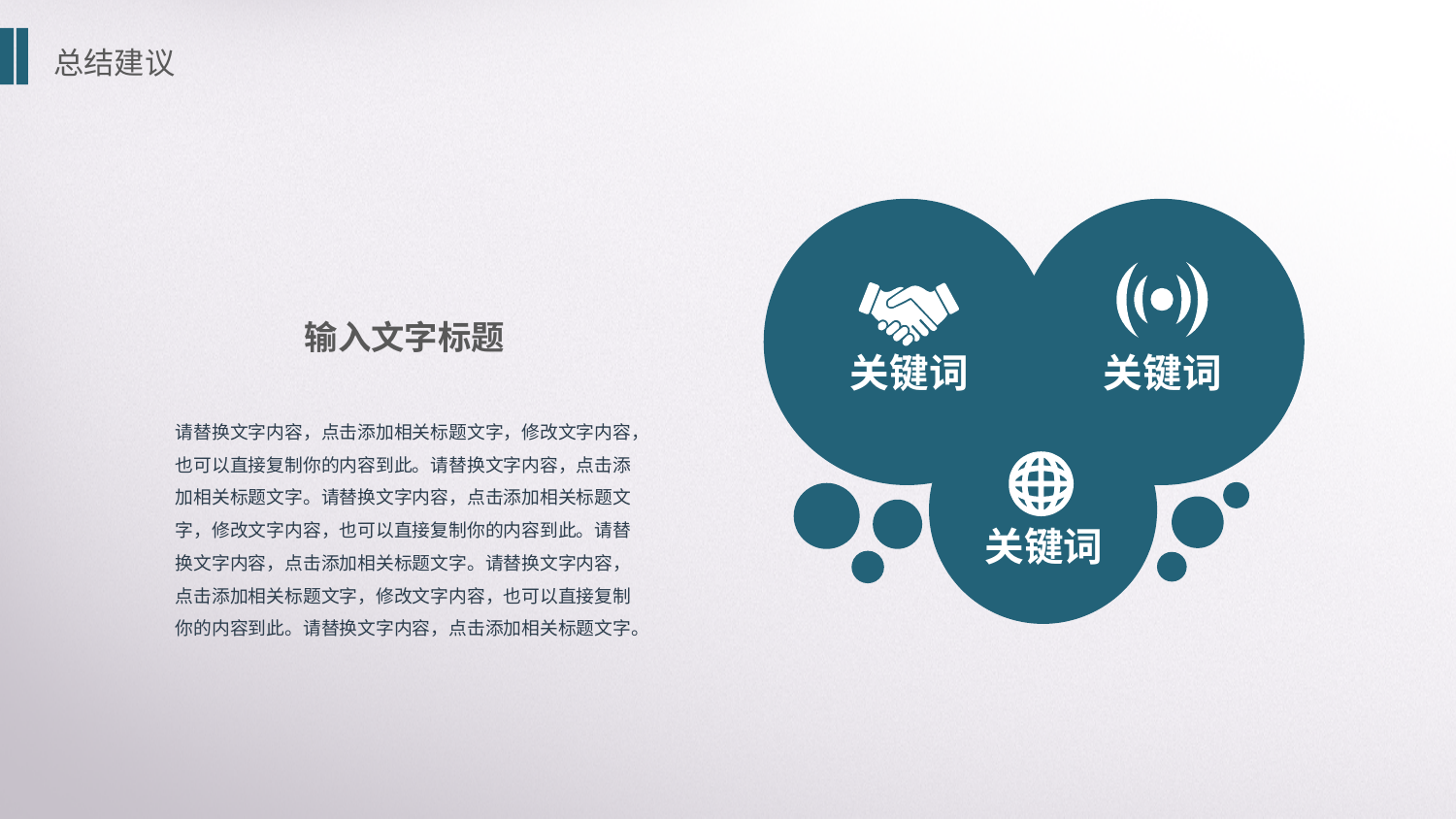

总结建议

关键词
关键词

关键词

输入文字标题
请替换文字内容，点击添加相关标题文字，修改文字内容，也可以直接复制你的内容到此。请替换文字内容，点击添加相关标题文字。请替换文字内容，点击添加相关标题文字，修改文字内容，也可以直接复制你的内容到此。请替换文字内容，点击添加相关标题文字。请替换文字内容，点击添加相关标题文字，修改文字内容，也可以直接复制你的内容到此。请替换文字内容，点击添加相关标题文字。